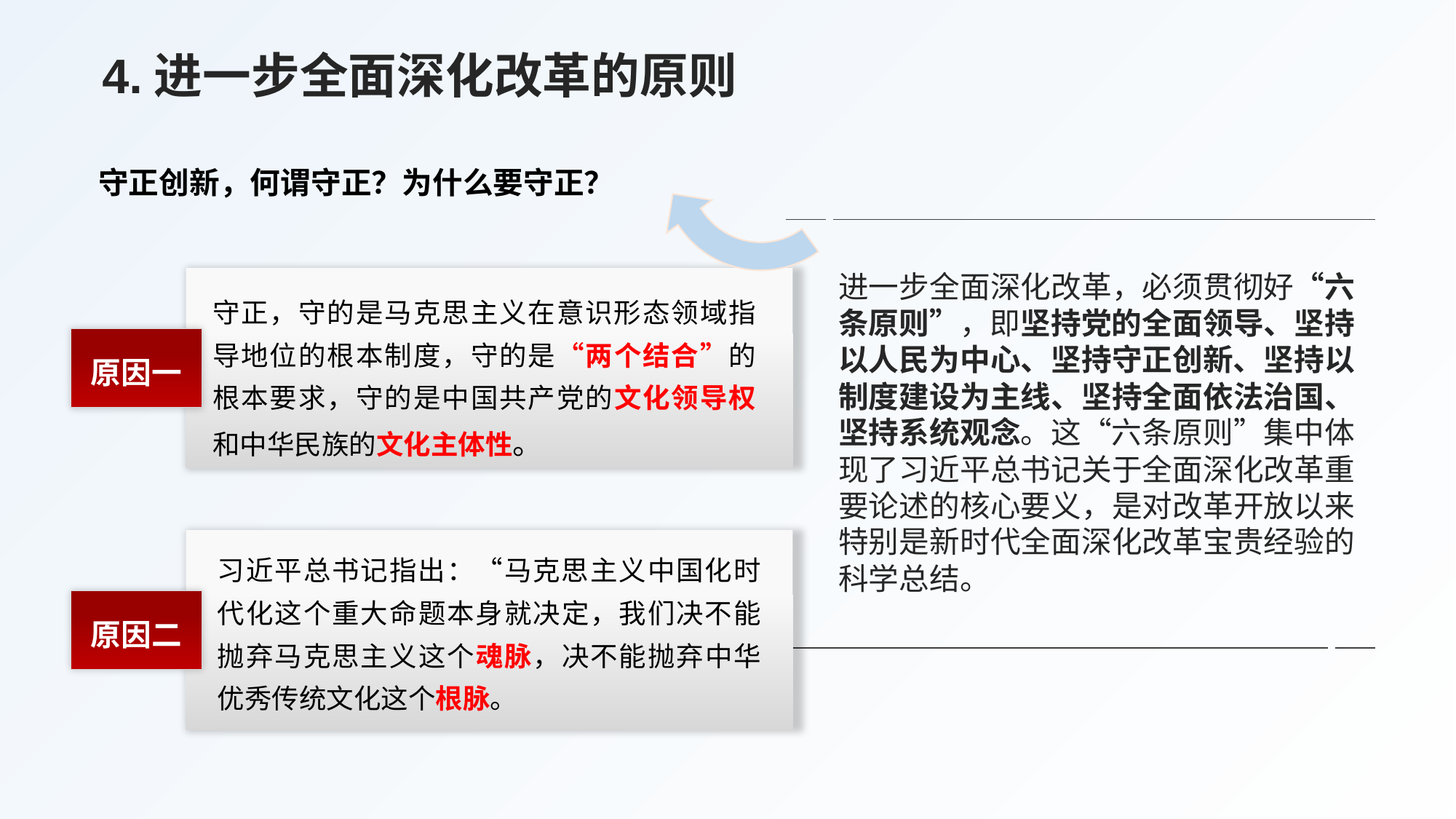

4.进一步全面深化改革的原则
      守正创新，何谓守正？为什么要守正？

进一步全面深化改革，必须贯彻好“六条原则”，即坚持党的全面领导、坚持以人民为中心、坚持守正创新、坚持以制度建设为主线、坚持全面依法治国、坚持系统观念。这“六条原则”集中体现了习近平总书记关于全面深化改革重要论述的核心要义，是对改革开放以来特别是新时代全面深化改革宝贵经验的科学总结。

守正，守的是马克思主义在意识形态领域指导地位的根本制度，守的是“两个结合”的根本要求，守的是中国共产党的文化领导权和中华民族的文化主体性。
原因一

习近平总书记指出：“马克思主义中国化时代化这个重大命题本身就决定，我们决不能抛弃马克思主义这个魂脉，决不能抛弃中华优秀传统文化这个根脉。
原因二